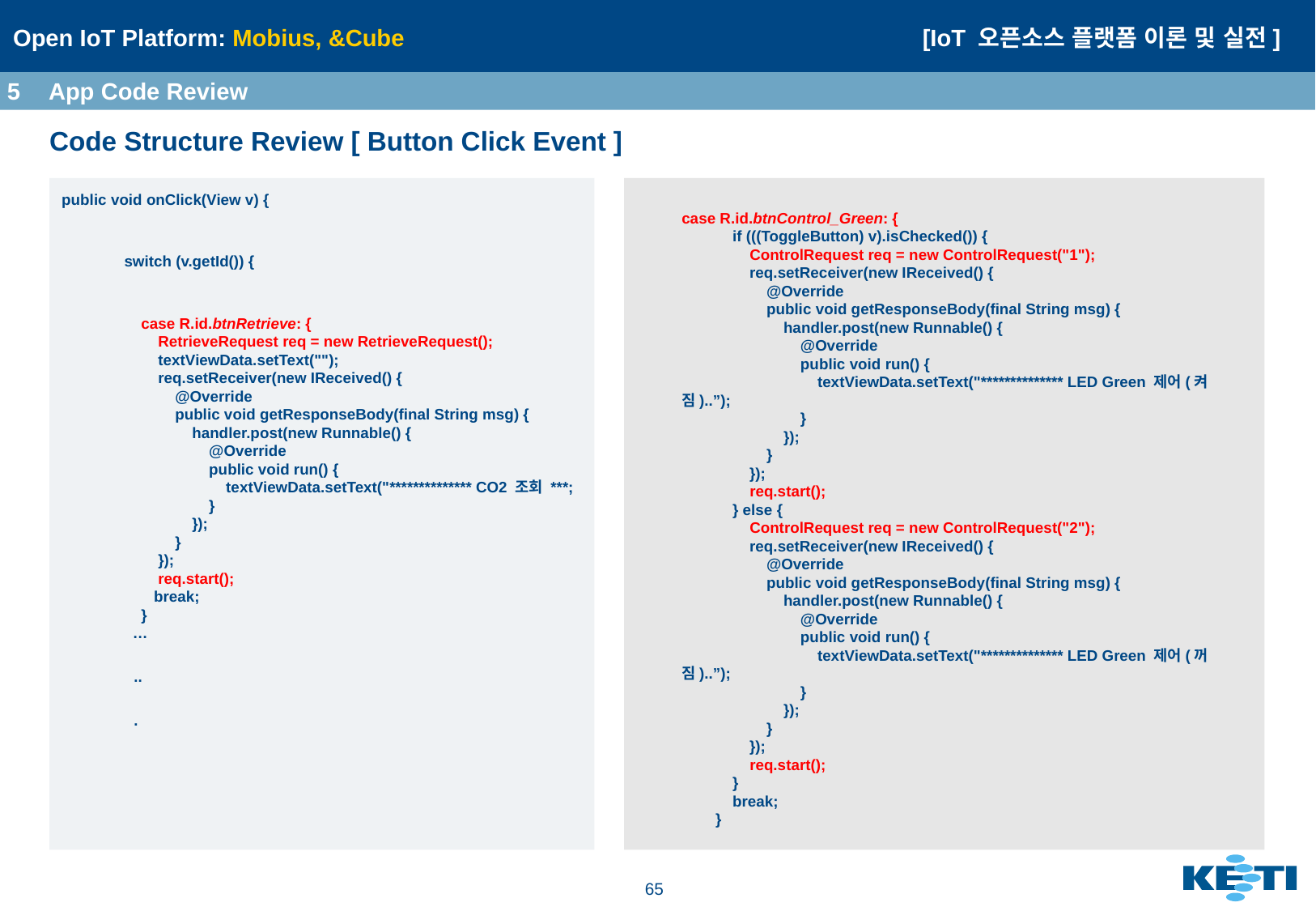

5	App Code Review
# Code Structure Review [ Button Click Event ]
public void onClick(View v) {
    switch (v.getId()) {
        case R.id.btnRetrieve: {
            RetrieveRequest req = new RetrieveRequest();
            textViewData.setText("");
            req.setReceiver(new IReceived() {
                @Override
                public void getResponseBody(final String msg) {
                    handler.post(new Runnable() {
                        @Override
                        public void run() {
                            textViewData.setText("************** CO2 조회 ***;
                        }
                    });
                }
            });
            req.start();
           break;
        }
      …
                 ..
                 .

case R.id.btnControl_Green: {
            if (((ToggleButton) v).isChecked()) {
                ControlRequest req = new ControlRequest("1");
                req.setReceiver(new IReceived() {
                    @Override
                    public void getResponseBody(final String msg) {
                        handler.post(new Runnable() {
                            @Override
                            public void run() {
                                textViewData.setText("************** LED Green 제어(켜짐)..”);
                            }
                        });
                    }
                });
                req.start();
            } else {
                ControlRequest req = new ControlRequest("2");
                req.setReceiver(new IReceived() {
                    @Override
                    public void getResponseBody(final String msg) {
                        handler.post(new Runnable() {
                            @Override
                            public void run() {
                                textViewData.setText("************** LED Green 제어(꺼짐)..”);
                            }
                        });
                    }
                });
                req.start();
            }
            break;
        }